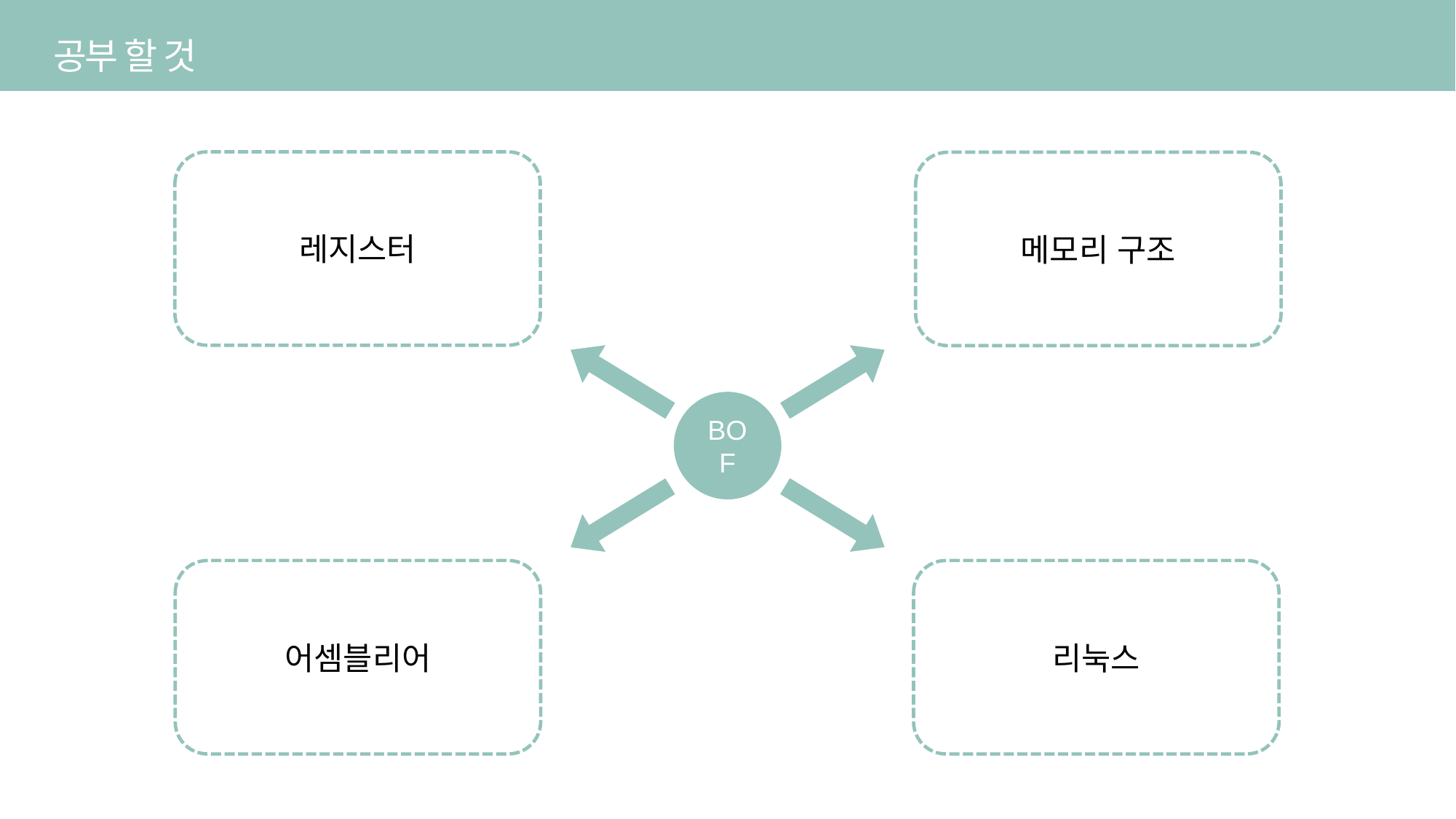

공부 할 것
레지스터
메모리 구조

BOF

어셈블리어
리눅스